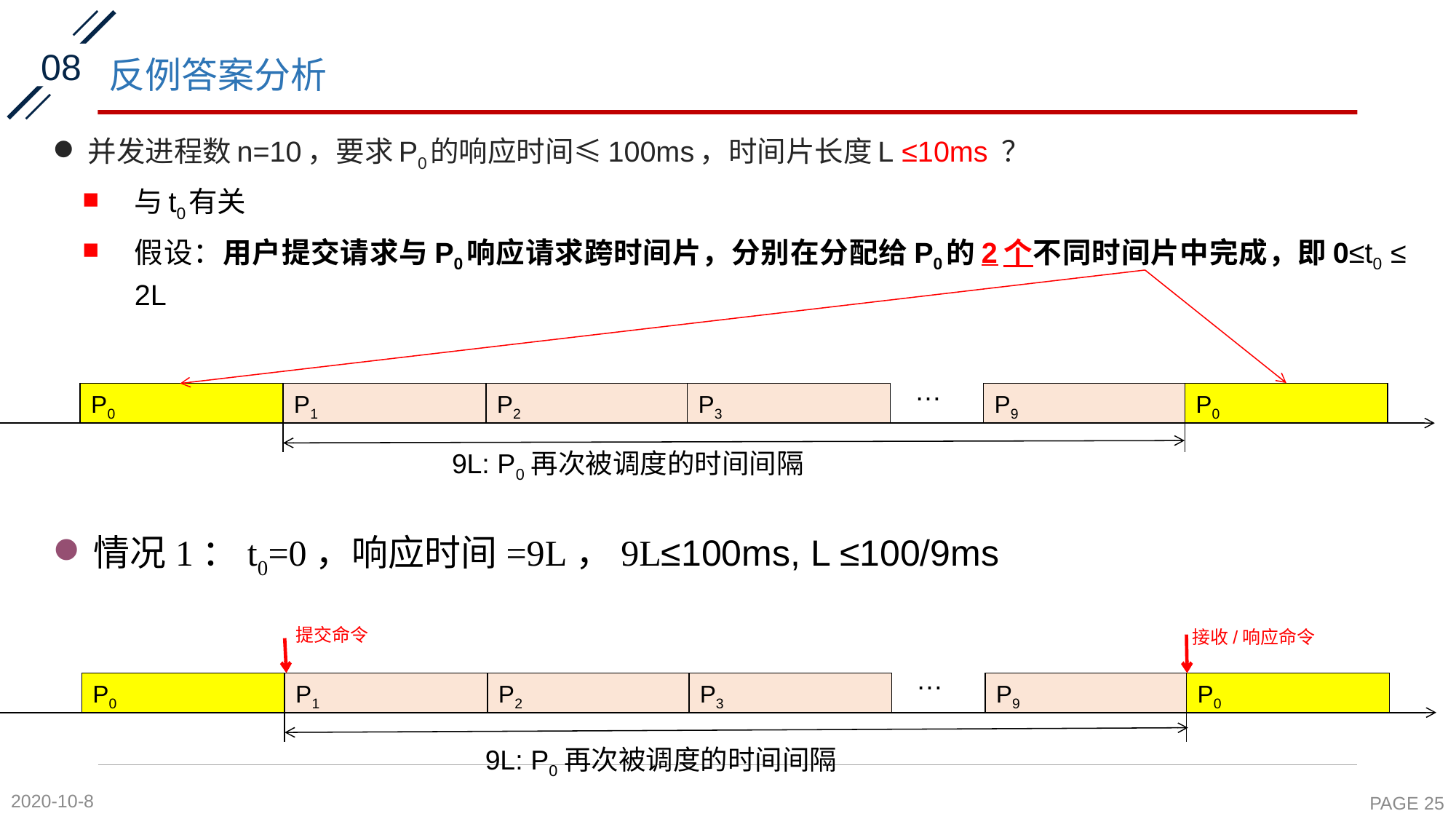

08
# 反例答案分析
并发进程数n=10，要求P0的响应时间≤100ms，时间片长度L ≤10ms ？
与t0有关
假设：用户提交请求与P0响应请求跨时间片，分别在分配给P0的2个不同时间片中完成，即0≤t0 ≤ 2L

…
P0
P1
P2
P3
P9
P0
9L: P0再次被调度的时间间隔
情况1：t0=0，响应时间=9L，9L≤100ms, L ≤100/9ms

提交命令
接收/响应命令
…
P0
P1
P2
P3
P9
P0
9L: P0再次被调度的时间间隔
2020-10-8
PAGE 25